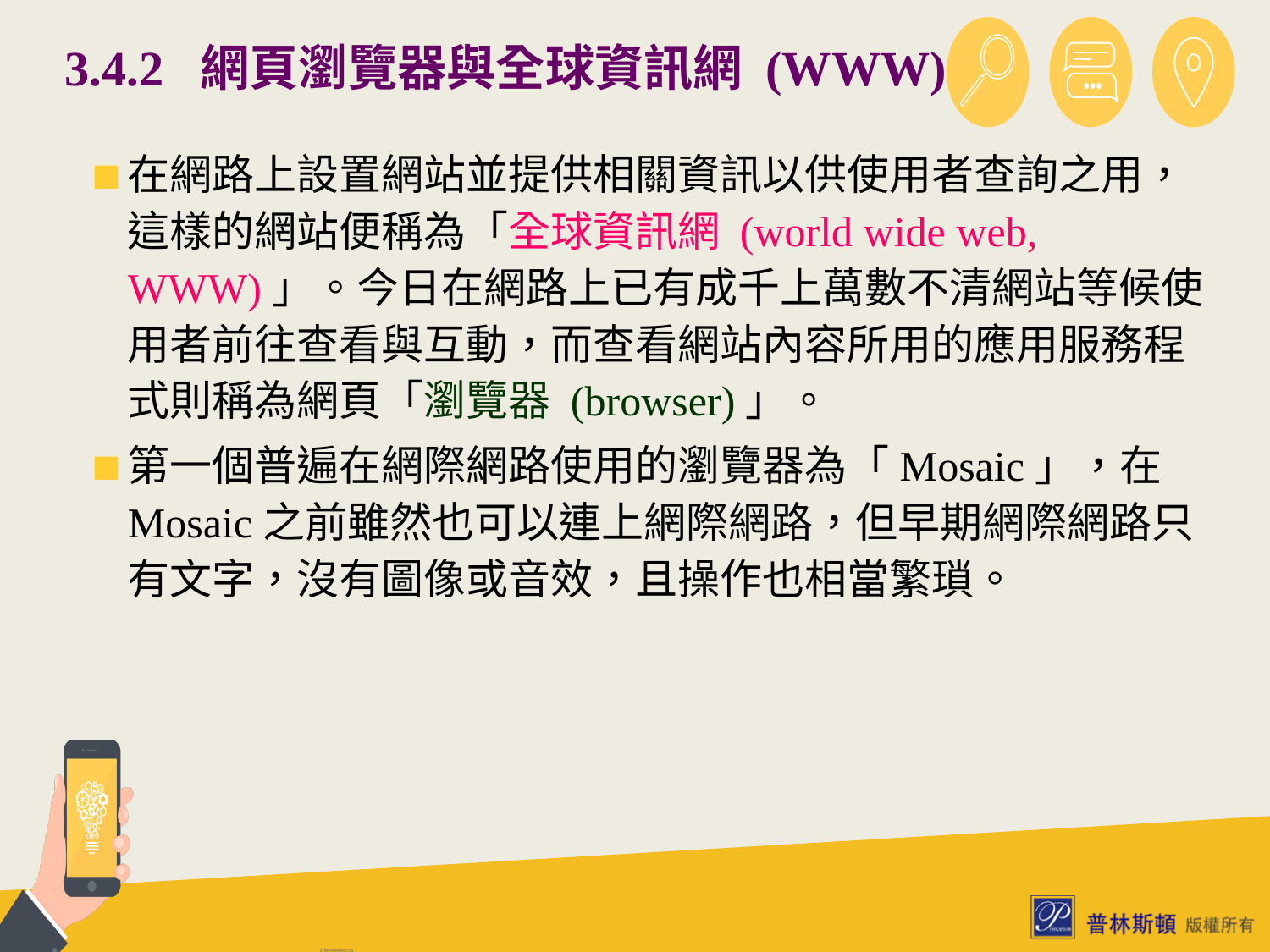

# 3.4.2  網頁瀏覽器與全球資訊網 (WWW)
在網路上設置網站並提供相關資訊以供使用者查詢之用，這樣的網站便稱為「全球資訊網 (world wide web, WWW)」。今日在網路上已有成千上萬數不清網站等候使用者前往查看與互動，而查看網站內容所用的應用服務程式則稱為網頁「瀏覽器 (browser)」。
第一個普遍在網際網路使用的瀏覽器為「Mosaic」，在Mosaic之前雖然也可以連上網際網路，但早期網際網路只有文字，沒有圖像或音效，且操作也相當繁瑣。